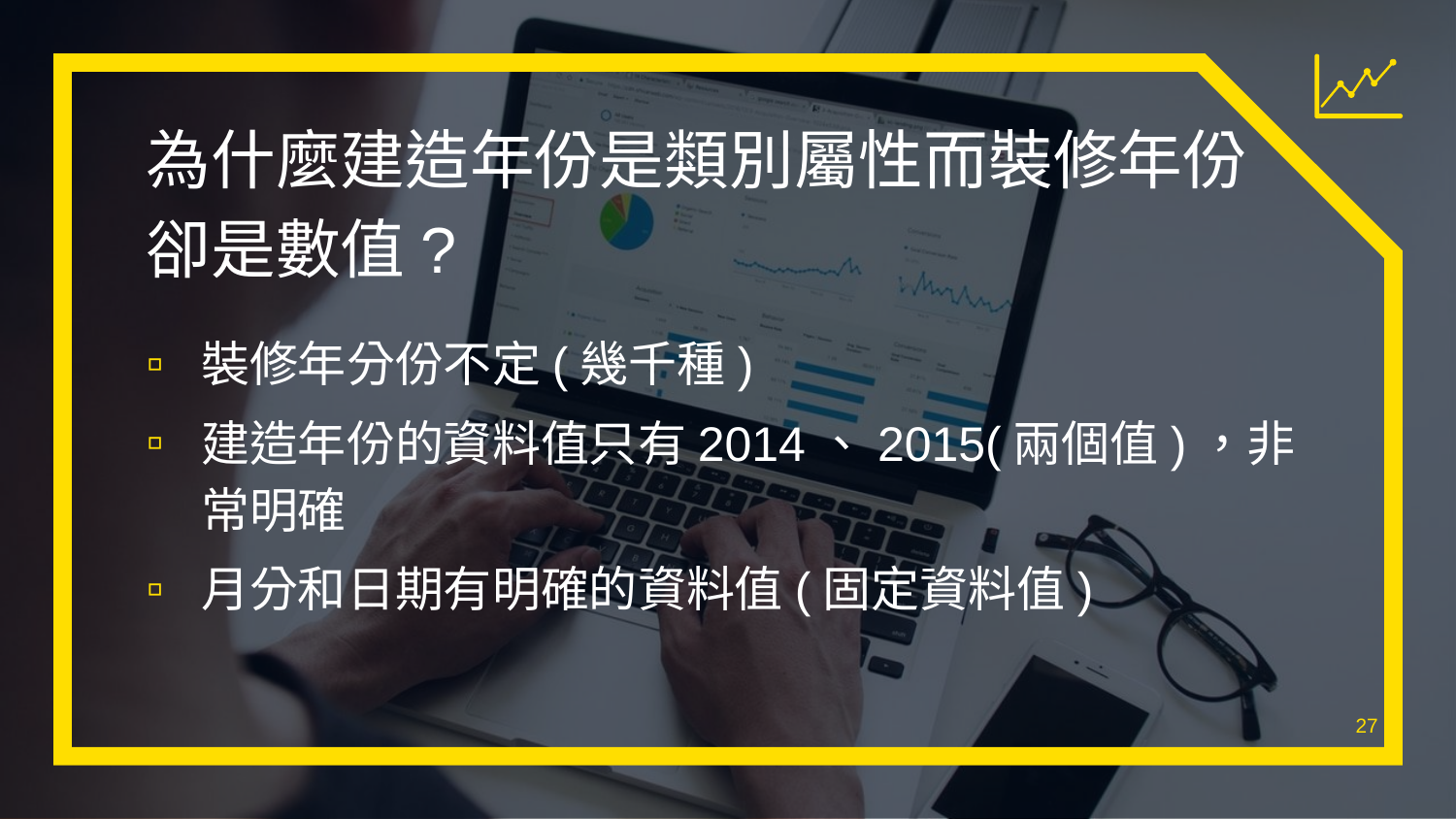

為什麼建造年份是類別屬性而裝修年份卻是數值?
裝修年分份不定(幾千種)
建造年份的資料值只有2014、2015(兩個值)，非常明確
月分和日期有明確的資料值(固定資料值)
27